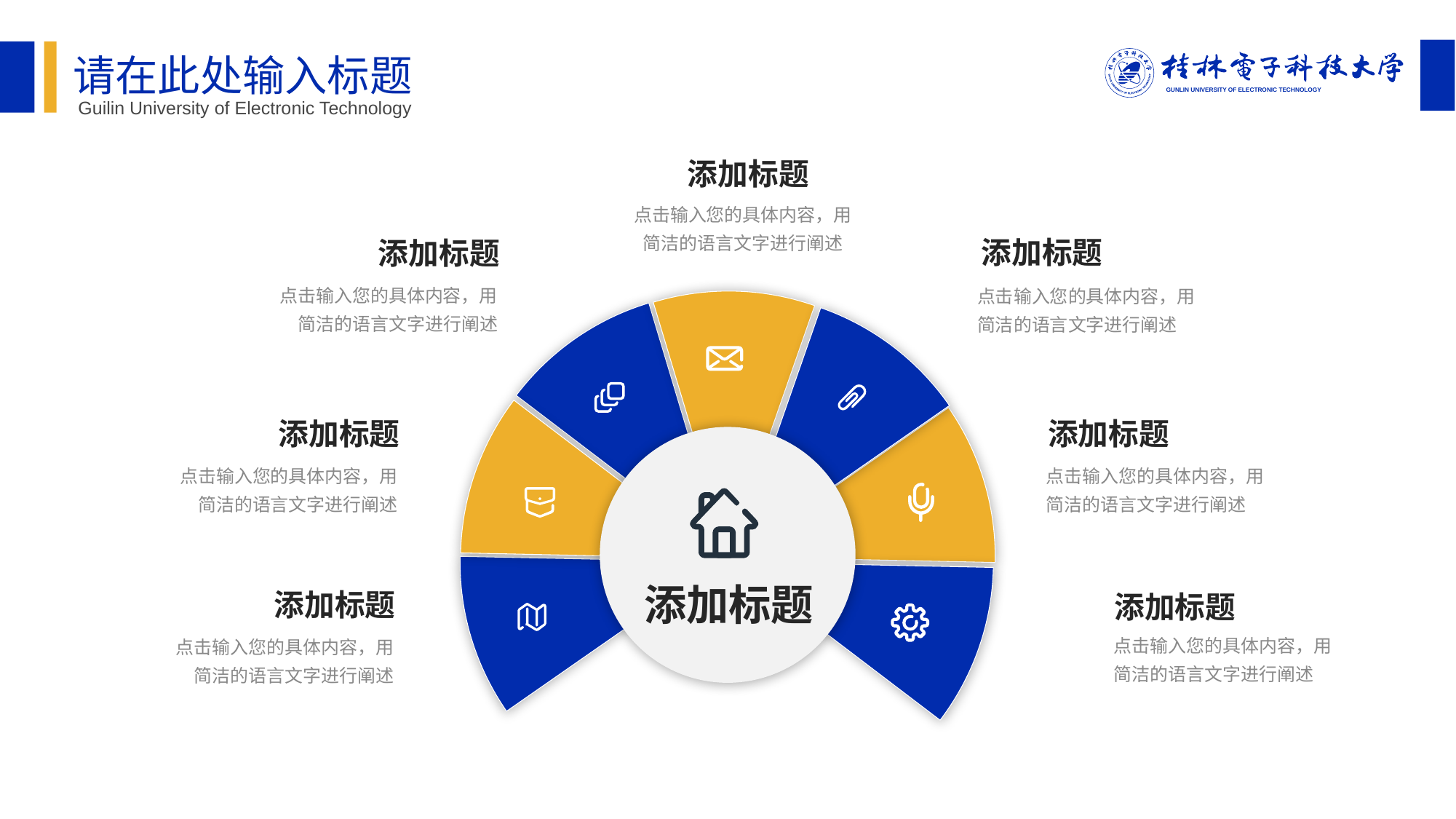

请在此处输入标题

Guilin University of Electronic Technology
添加标题
点击输入您的具体内容，用简洁的语言文字进行阐述
添加标题
点击输入您的具体内容，用简洁的语言文字进行阐述
添加标题
点击输入您的具体内容，用简洁的语言文字进行阐述

添加标题
添加标题
点击输入您的具体内容，用简洁的语言文字进行阐述
添加标题
点击输入您的具体内容，用简洁的语言文字进行阐述
添加标题
点击输入您的具体内容，用简洁的语言文字进行阐述
添加标题
点击输入您的具体内容，用简洁的语言文字进行阐述